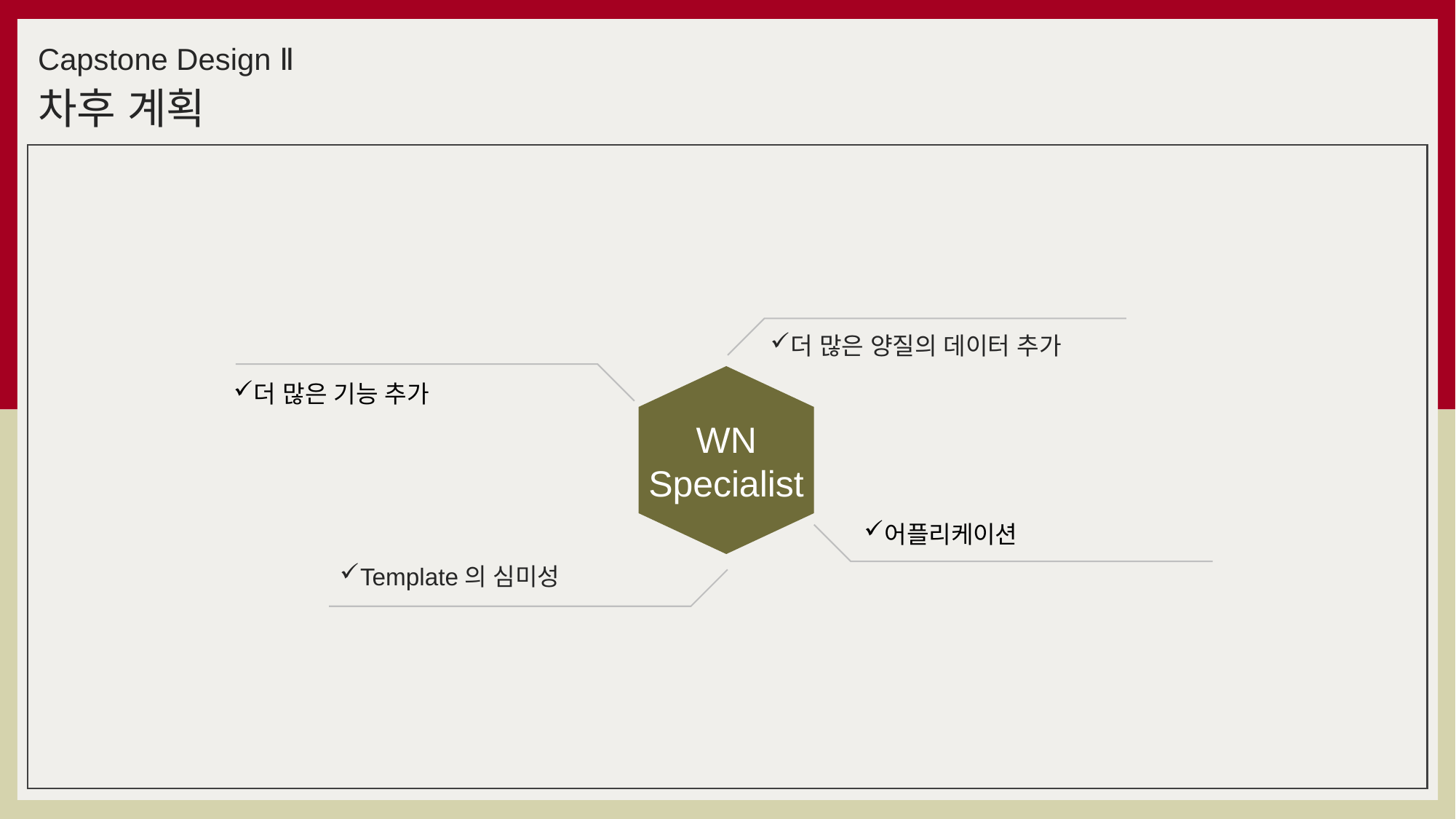

Capstone Design Ⅱ
차후 계획

더 많은 양질의 데이터 추가

WN
Specialist
더 많은 기능 추가
어플리케이션

Template의 심미성